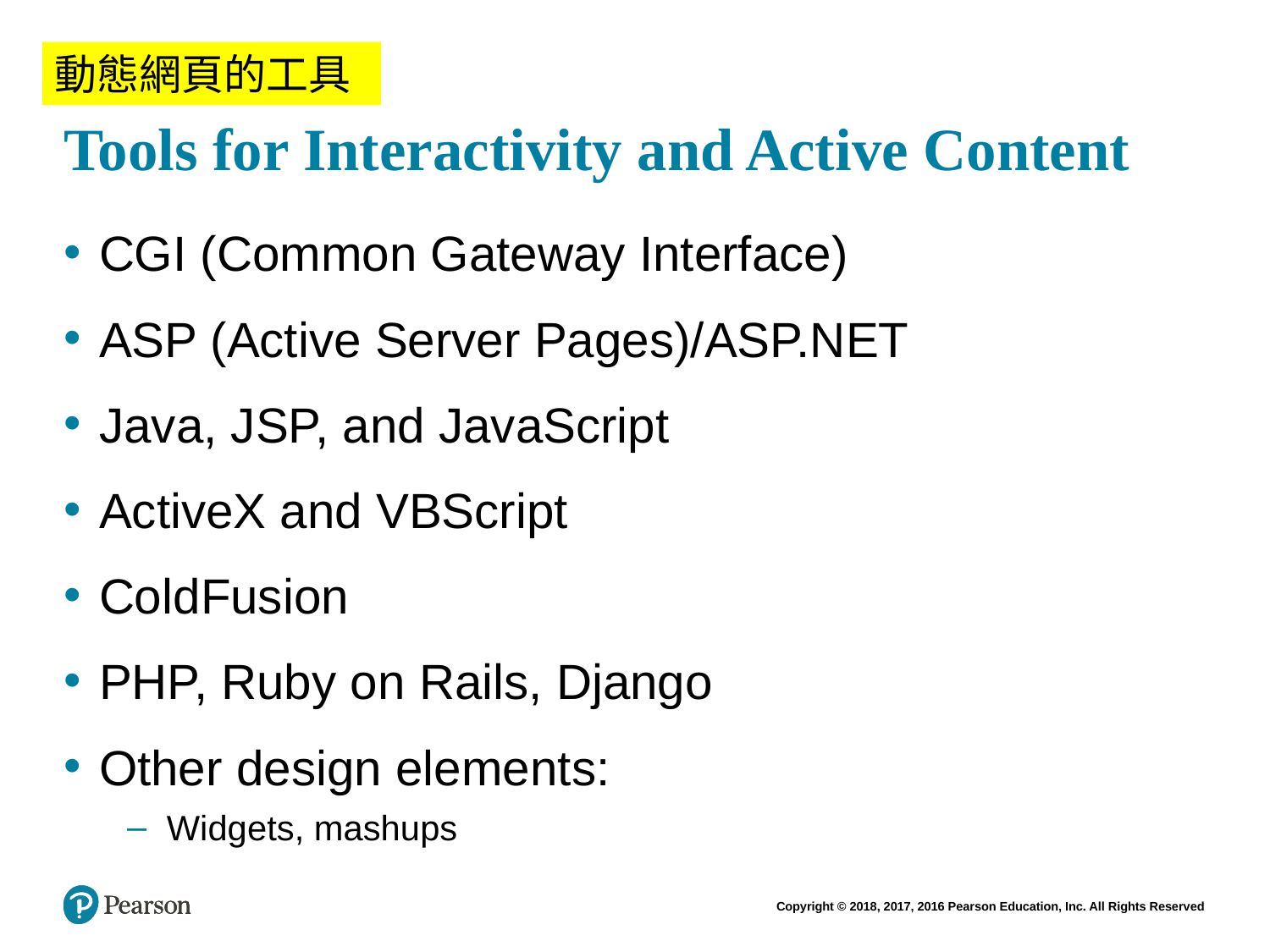

# Tools for Interactivity and Active Content
動態網頁的工具
CGI (Common Gateway Interface)
ASP (Active Server Pages)/ASP.NET
Java, JSP, and JavaScript
ActiveX and VBScript
ColdFusion
PHP, Ruby on Rails, Django
Other design elements:
Widgets, mashups